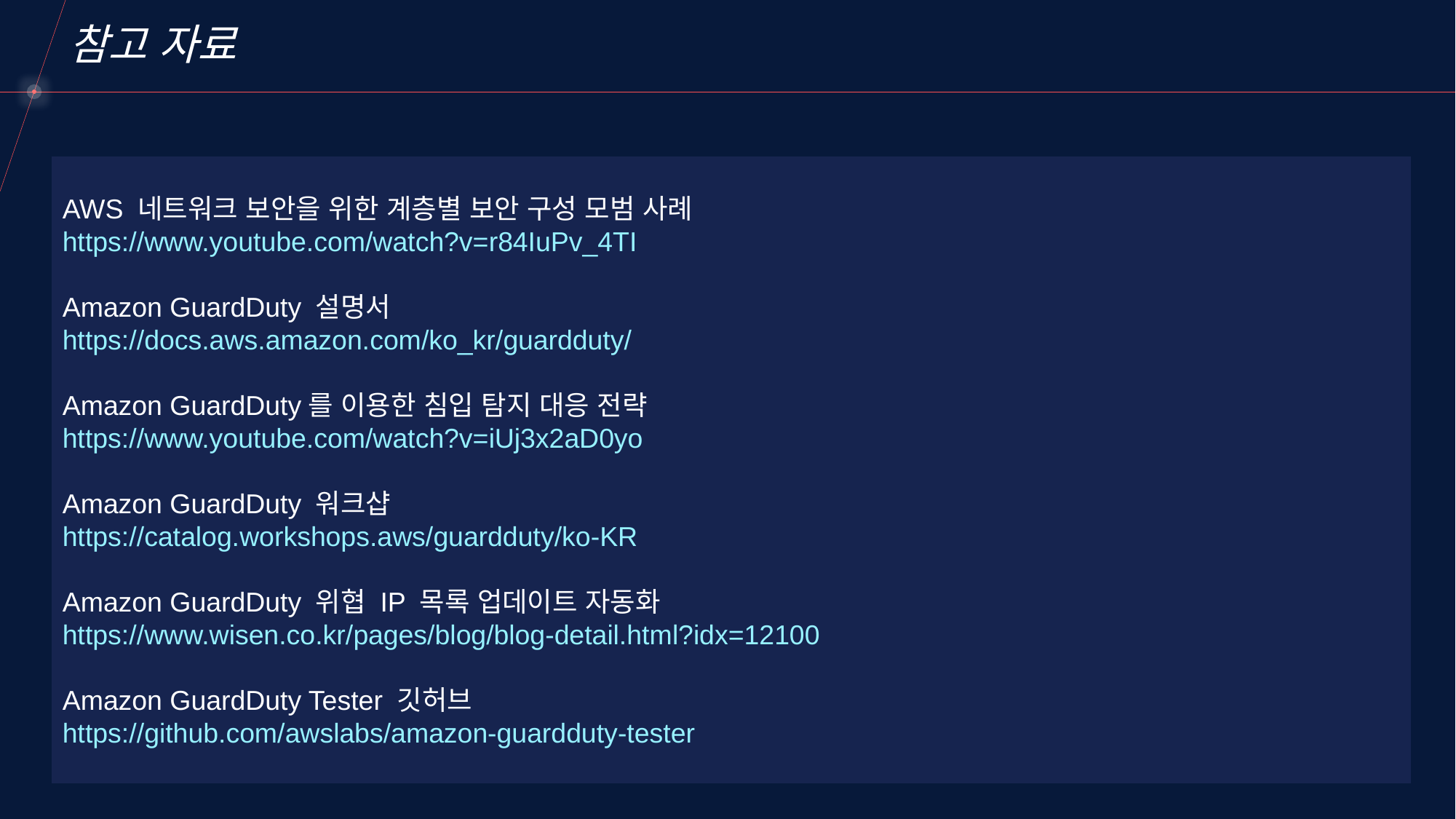

참고 자료

AWS 네트워크 보안을 위한 계층별 보안 구성 모범 사례
https://www.youtube.com/watch?v=r84IuPv_4TI

Amazon GuardDuty 설명서
https://docs.aws.amazon.com/ko_kr/guardduty/

Amazon GuardDuty를 이용한 침입 탐지 대응 전략
https://www.youtube.com/watch?v=iUj3x2aD0yo

Amazon GuardDuty 워크샵
https://catalog.workshops.aws/guardduty/ko-KR

Amazon GuardDuty 위협 IP 목록 업데이트 자동화
https://www.wisen.co.kr/pages/blog/blog-detail.html?idx=12100

Amazon GuardDuty Tester 깃허브
https://github.com/awslabs/amazon-guardduty-tester